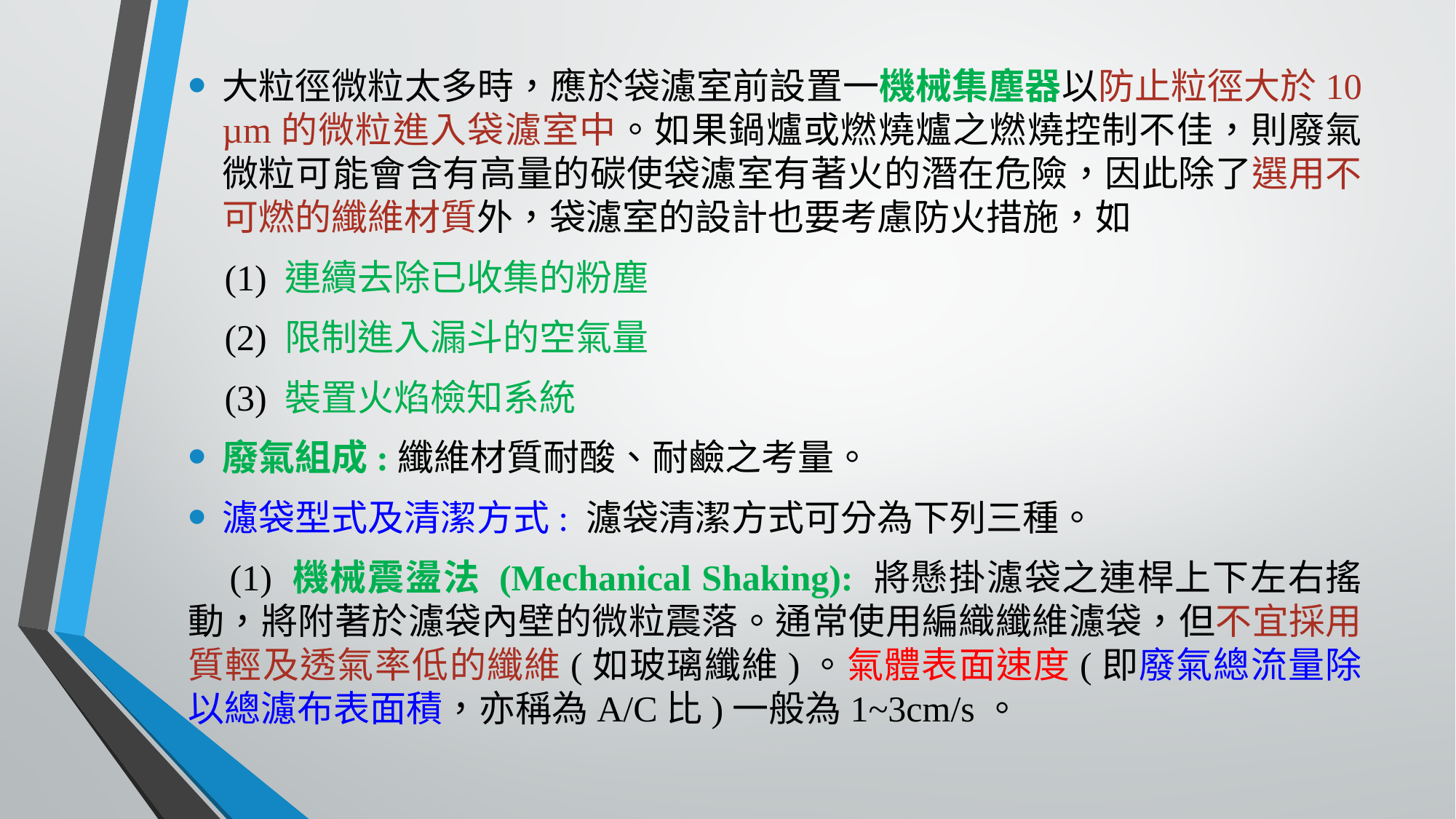

大粒徑微粒太多時，應於袋濾室前設置一機械集塵器以防止粒徑大於10 µm的微粒進入袋濾室中。如果鍋爐或燃燒爐之燃燒控制不佳，則廢氣微粒可能會含有高量的碳使袋濾室有著火的潛在危險，因此除了選用不可燃的纖維材質外，袋濾室的設計也要考慮防火措施，如
    (1) 連續去除已收集的粉塵
    (2) 限制進入漏斗的空氣量
    (3) 裝置火焰檢知系統
廢氣組成:纖維材質耐酸、耐鹼之考量。
濾袋型式及清潔方式: 濾袋清潔方式可分為下列三種。
    (1) 機械震盪法 (Mechanical Shaking): 將懸掛濾袋之連桿上下左右搖動，將附著於濾袋內壁的微粒震落。通常使用編織纖維濾袋，但不宜採用質輕及透氣率低的纖維(如玻璃纖維)。氣體表面速度(即廢氣總流量除以總濾布表面積，亦稱為A/C比)一般為1~3cm/s。